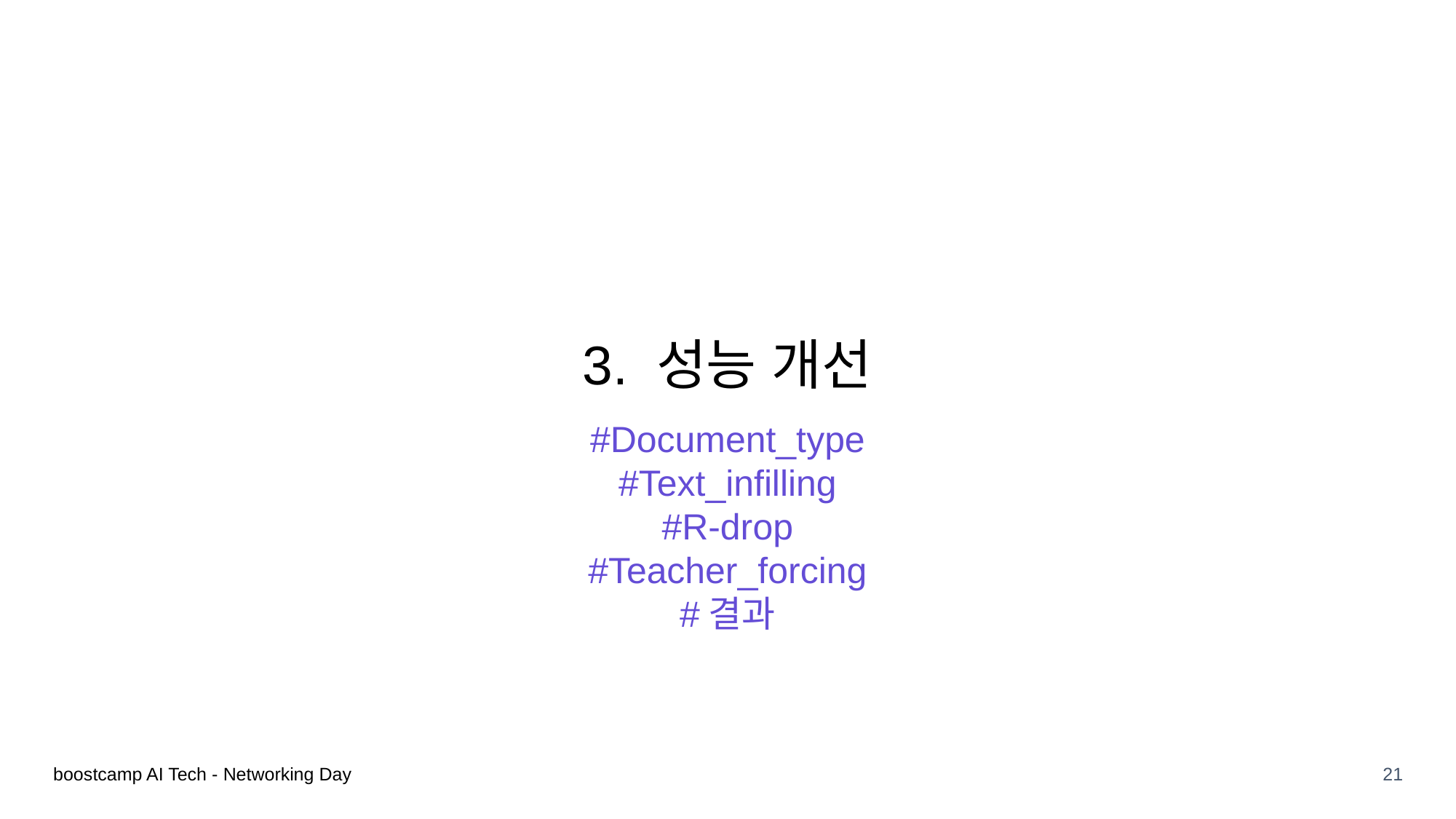

3. 성능 개선
#Document_type
#Text_infilling
#R-drop
#Teacher_forcing
#결과
21